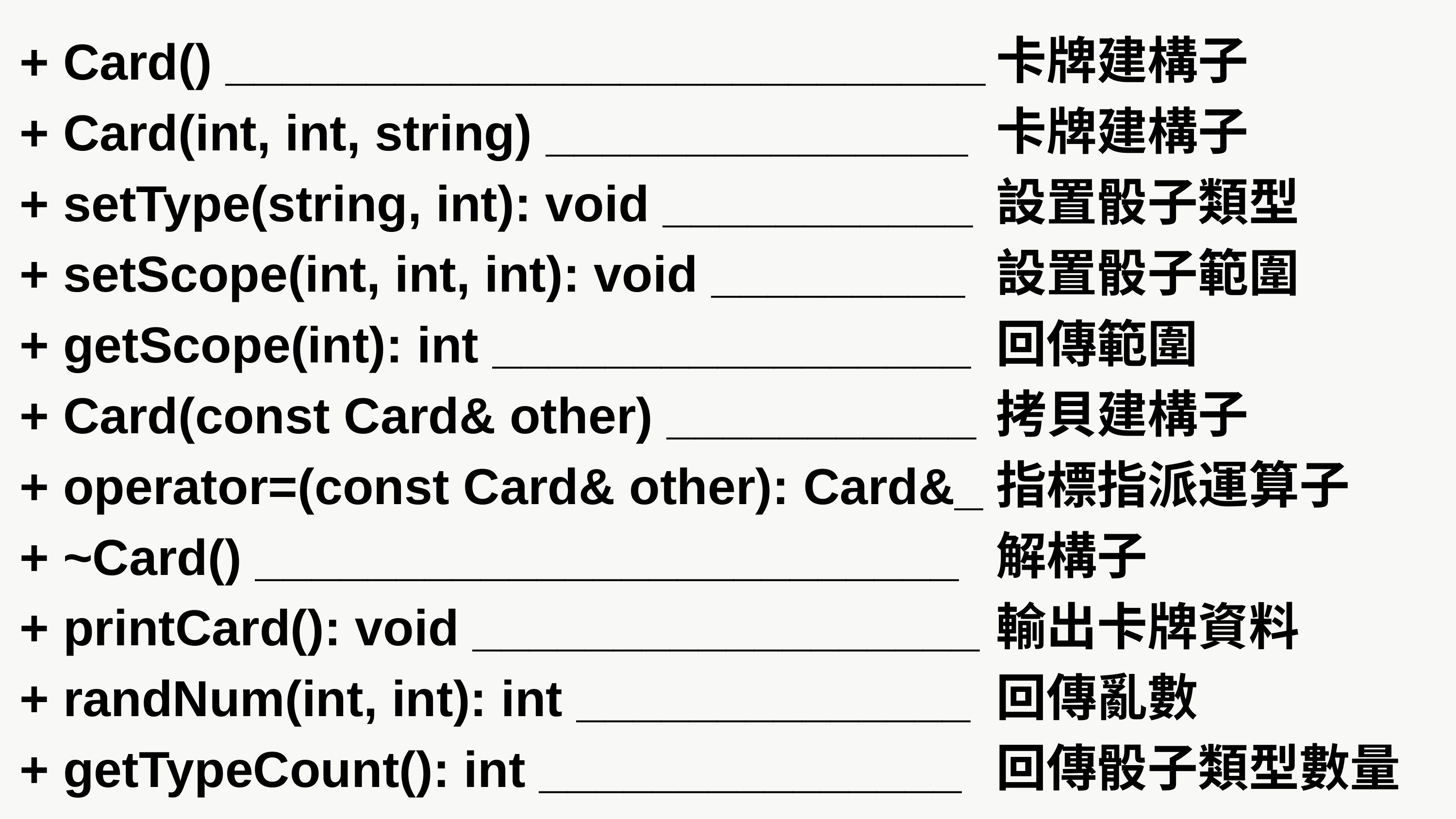

卡牌建構子
卡牌建構子
設置骰子類型
設置骰子範圍
回傳範圍
拷貝建構子
指標指派運算子
解構子
輸出卡牌資料
回傳亂數
回傳骰子類型數量
+ Card() ___________________________
+ Card(int, int, string) _______________
+ setType(string, int): void ___________
+ setScope(int, int, int): void _________
+ getScope(int): int _________________
+ Card(const Card& other) ___________
+ operator=(const Card& other): Card&_
+ ~Card() _________________________
+ printCard(): void __________________
+ randNum(int, int): int ______________
+ getTypeCount(): int _______________